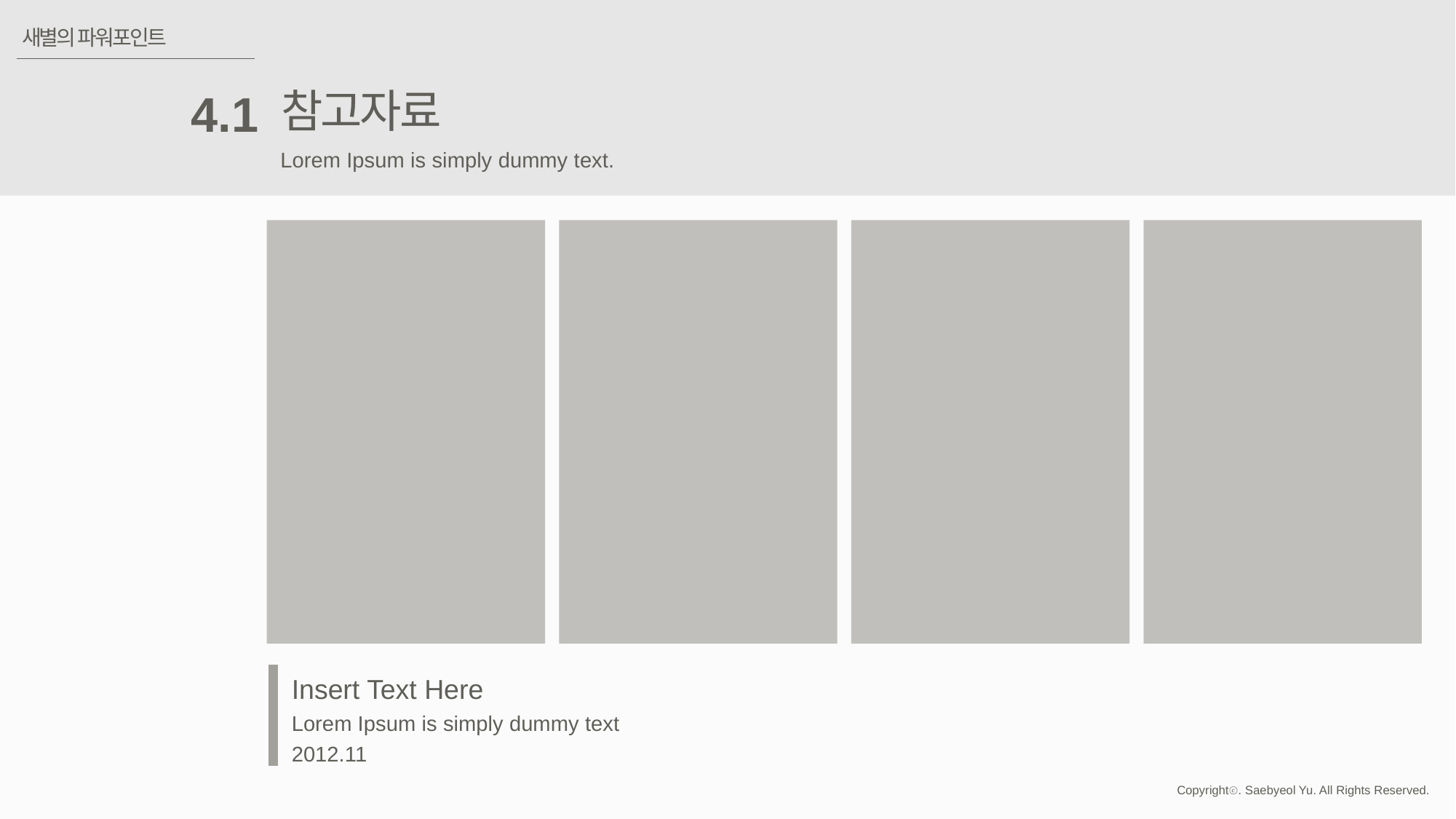

새별의 파워포인트
참고자료
4.1
Lorem Ipsum is simply dummy text.

Insert Text Here
Lorem Ipsum is simply dummy text
2012.11